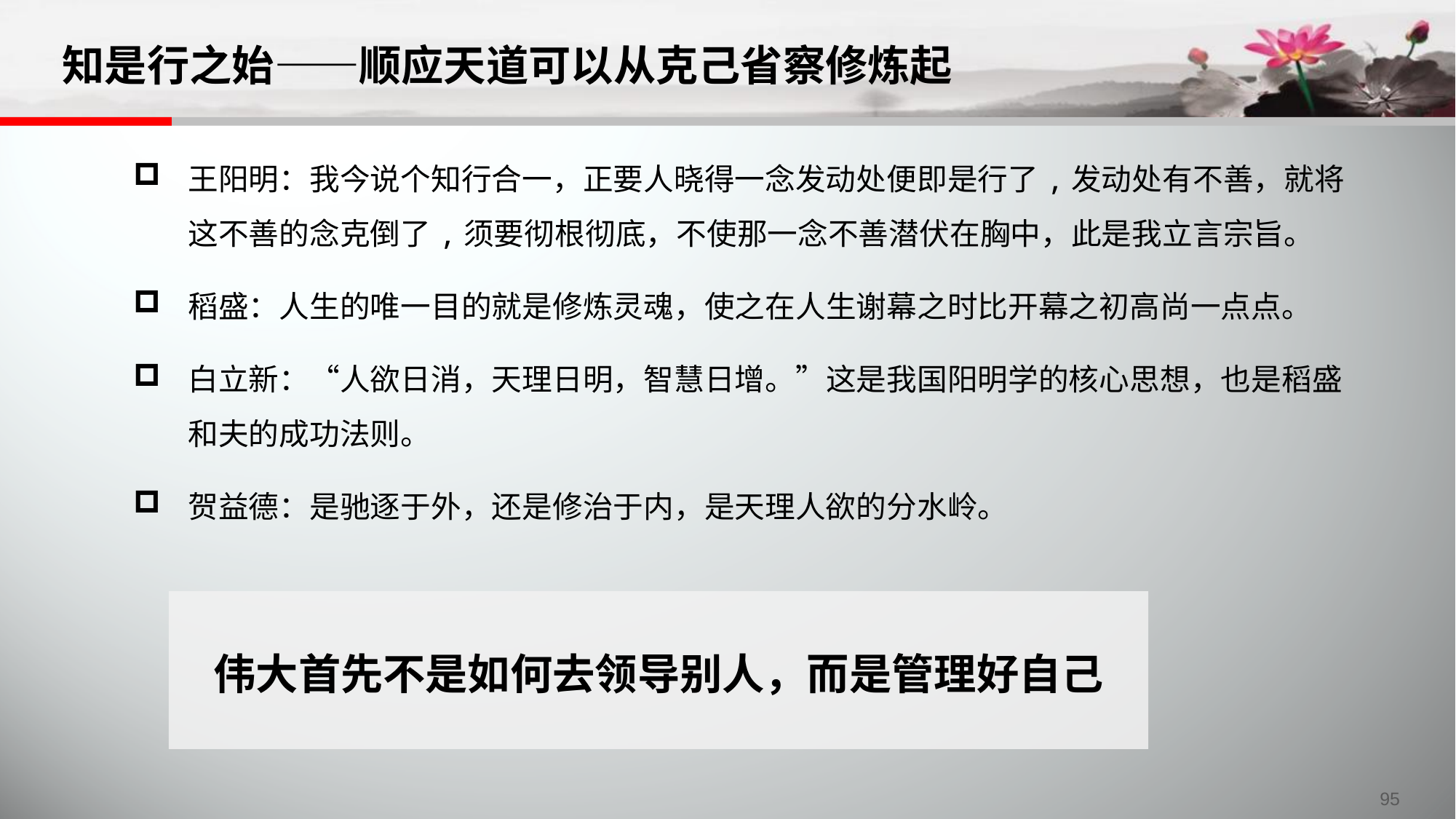

# 知是行之始——顺应天道可以从克己省察修炼起
王阳明：我今说个知行合一，正要人晓得一念发动处便即是行了,发动处有不善，就将这不善的念克倒了,须要彻根彻底，不使那一念不善潜伏在胸中，此是我立言宗旨。
稻盛：人生的唯一目的就是修炼灵魂，使之在人生谢幕之时比开幕之初高尚一点点。
白立新：“人欲日消，天理日明，智慧日增。”这是我国阳明学的核心思想，也是稻盛和夫的成功法则。
贺益德：是驰逐于外，还是修治于内，是天理人欲的分水岭。

伟大首先不是如何去领导别人，而是管理好自己
95